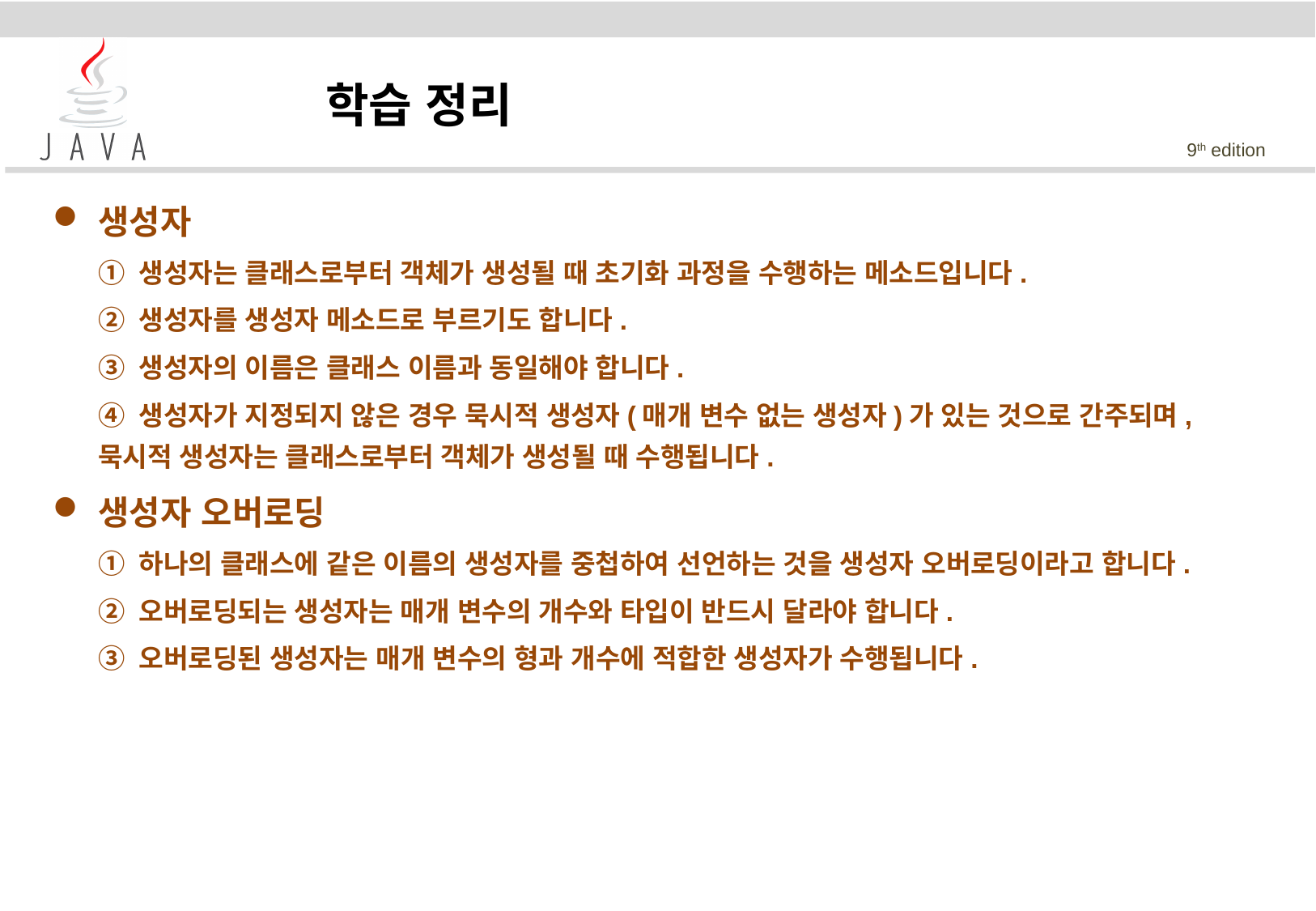

학습 정리
생성자
	① 생성자는 클래스로부터 객체가 생성될 때 초기화 과정을 수행하는 메소드입니다.
	② 생성자를 생성자 메소드로 부르기도 합니다.
	③ 생성자의 이름은 클래스 이름과 동일해야 합니다.
	④ 생성자가 지정되지 않은 경우 묵시적 생성자(매개 변수 없는 생성자)가 있는 것으로 간주되며, 묵시적 생성자는 클래스로부터 객체가 생성될 때 수행됩니다.
생성자 오버로딩
	① 하나의 클래스에 같은 이름의 생성자를 중첩하여 선언하는 것을 생성자 오버로딩이라고 합니다.
	② 오버로딩되는 생성자는 매개 변수의 개수와 타입이 반드시 달라야 합니다.
	③ 오버로딩된 생성자는 매개 변수의 형과 개수에 적합한 생성자가 수행됩니다.